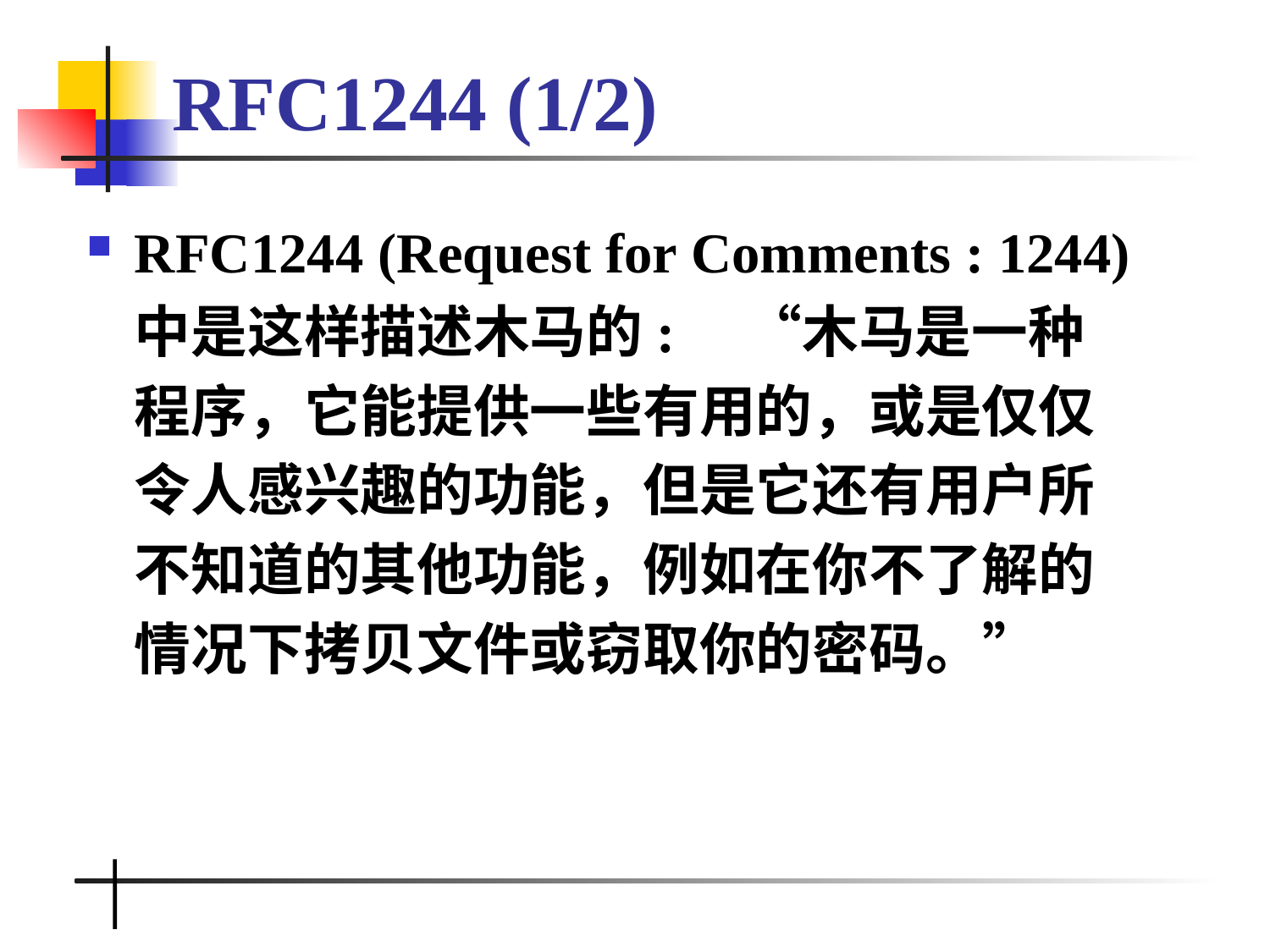

# RFC1244 (1/2)
RFC1244 (Request for Comments : 1244) 中是这样描述木马的:　“木马是一种程序，它能提供一些有用的，或是仅仅令人感兴趣的功能，但是它还有用户所不知道的其他功能，例如在你不了解的情况下拷贝文件或窃取你的密码。”